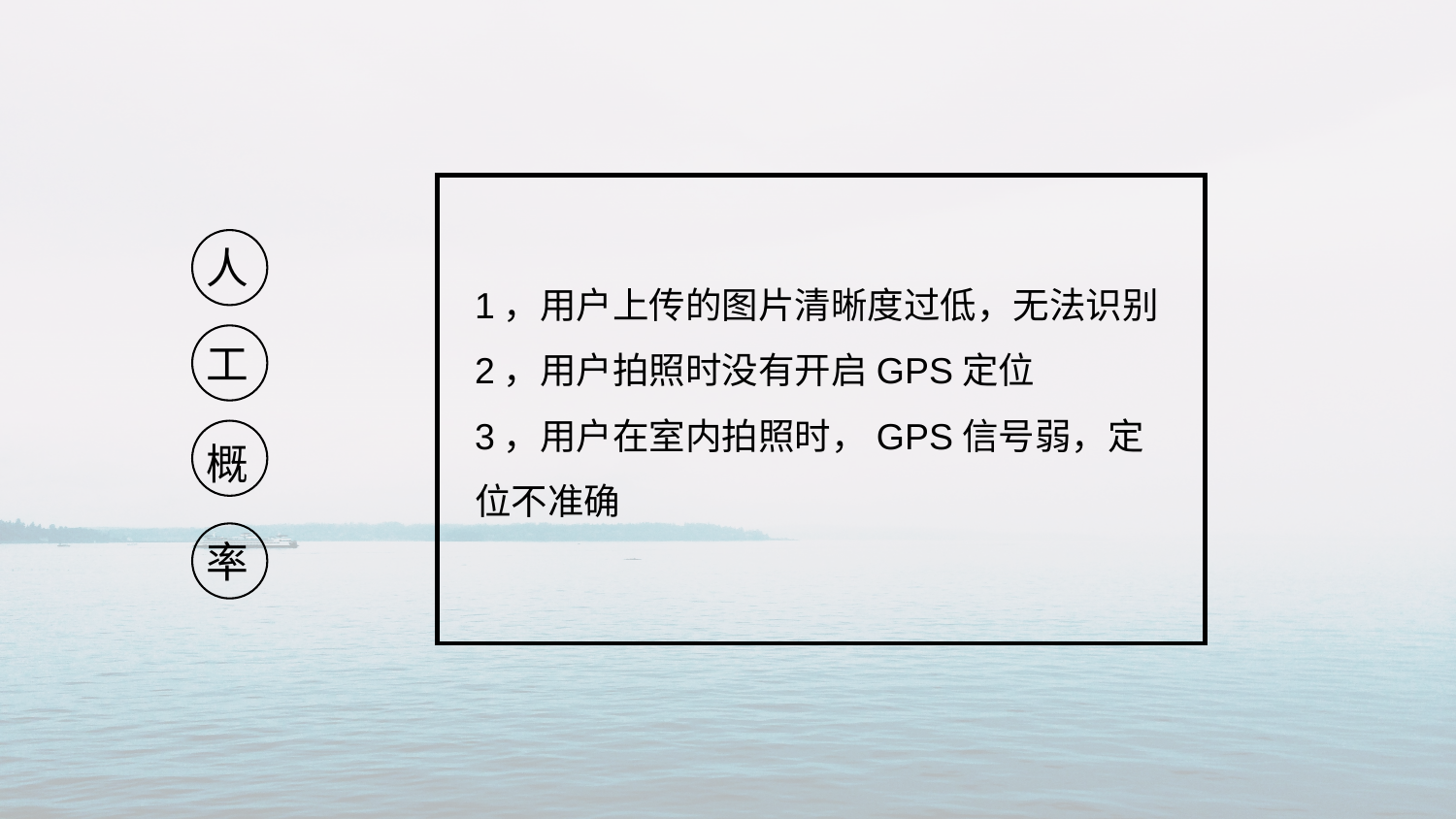

人

工

概

率
1，用户上传的图片清晰度过低，无法识别
2，用户拍照时没有开启GPS定位
3，用户在室内拍照时，GPS信号弱，定位不准确